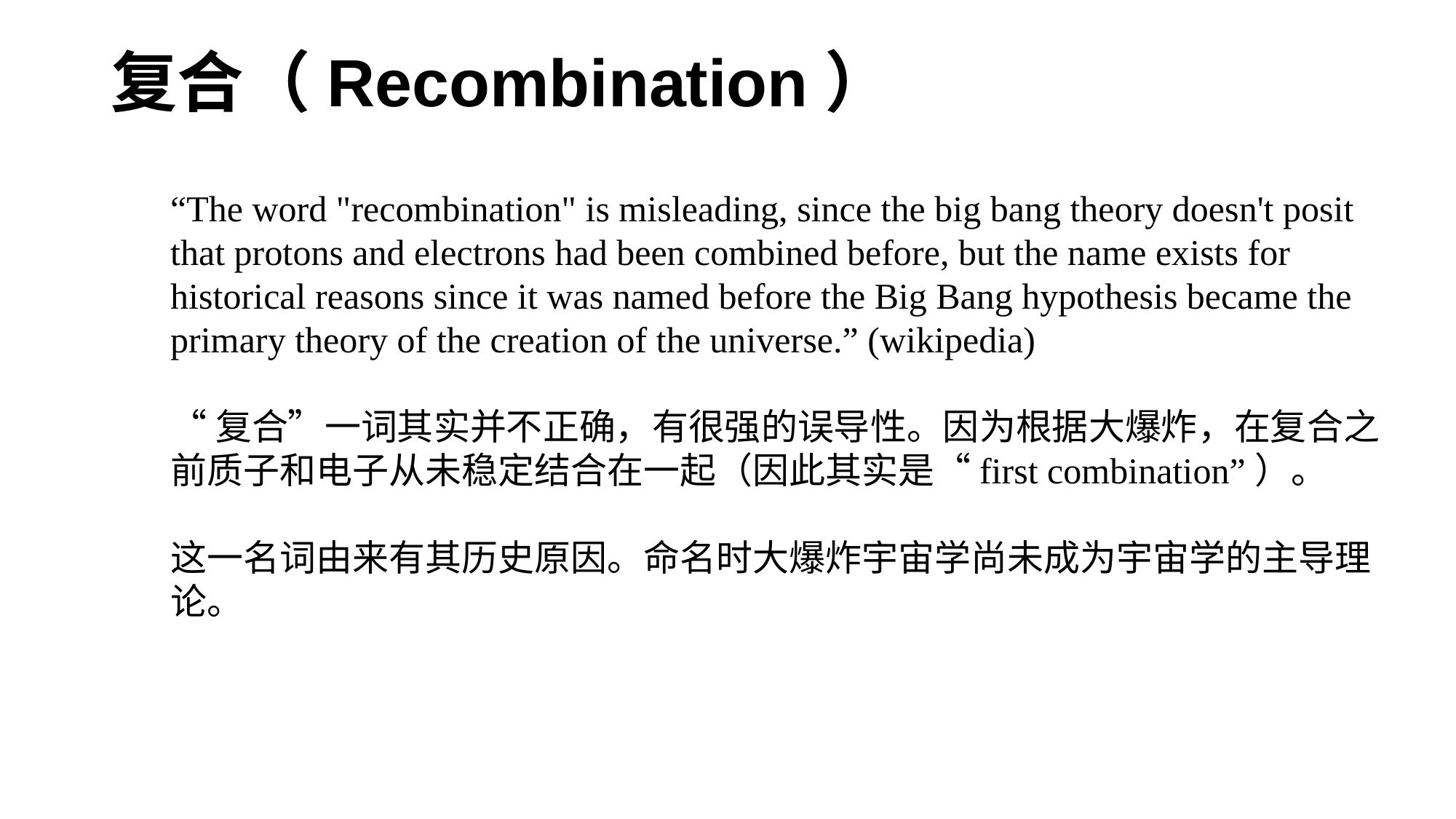

复合（Recombination）
“The word "recombination" is misleading, since the big bang theory doesn't posit that protons and electrons had been combined before, but the name exists for historical reasons since it was named before the Big Bang hypothesis became the primary theory of the creation of the universe.” (wikipedia)

“复合”一词其实并不正确，有很强的误导性。因为根据大爆炸，在复合之前质子和电子从未稳定结合在一起（因此其实是“first combination”）。

这一名词由来有其历史原因。命名时大爆炸宇宙学尚未成为宇宙学的主导理论。